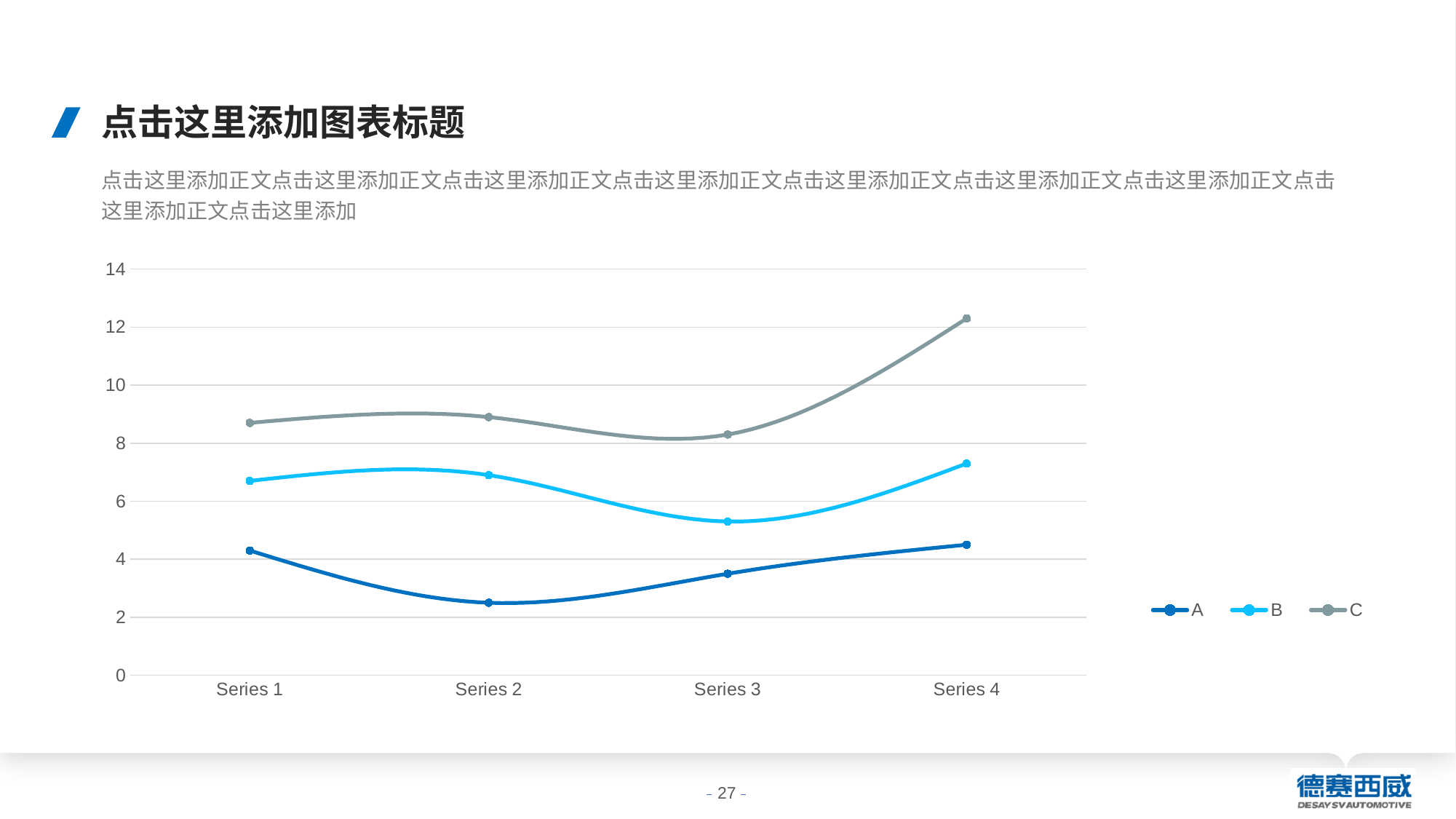

点击这里添加图表标题

点击这里添加正文点击这里添加正文点击这里添加正文点击这里添加正文点击这里添加正文点击这里添加正文点击这里添加正文点击这里添加正文点击这里添加

### Chart

| Category | A | B | C |
|---|---|---|---|
| Series 1 | 4.3 | 2.4 | 2.0 |
| Series 2 | 2.5 | 4.4 | 2.0 |
| Series 3 | 3.5 | 1.8 | 3.0 |
| Series 4 | 4.5 | 2.8 | 5.0 |